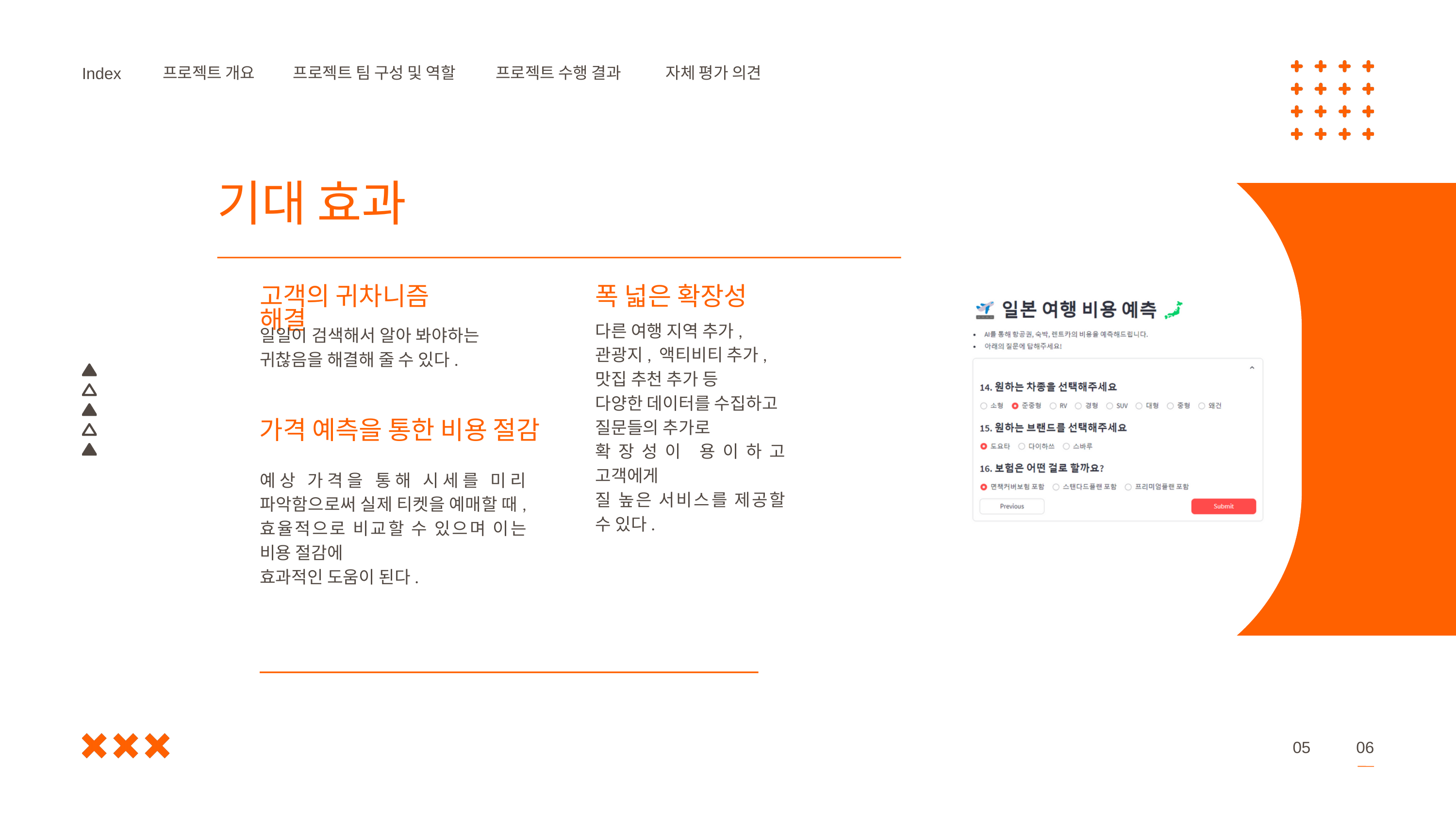

프로젝트 개요
프로젝트 팀 구성 및 역할
프로젝트 수행 결과
자체 평가 의견
Index

기대 효과

고객의 귀차니즘 해결
폭 넓은 확장성
다른 여행 지역 추가,
관광지, 액티비티 추가,
맛집 추천 추가 등
다양한 데이터를 수집하고
질문들의 추가로
확장성이 용이하고 고객에게
질 높은 서비스를 제공할 수 있다.
일일이 검색해서 알아 봐야하는 귀찮음을 해결해 줄 수 있다.

가격 예측을 통한 비용 절감
예상 가격을 통해 시세를 미리 파악함으로써 실제 티켓을 예매할 때, 효율적으로 비교할 수 있으며 이는 비용 절감에
효과적인 도움이 된다.

05
06